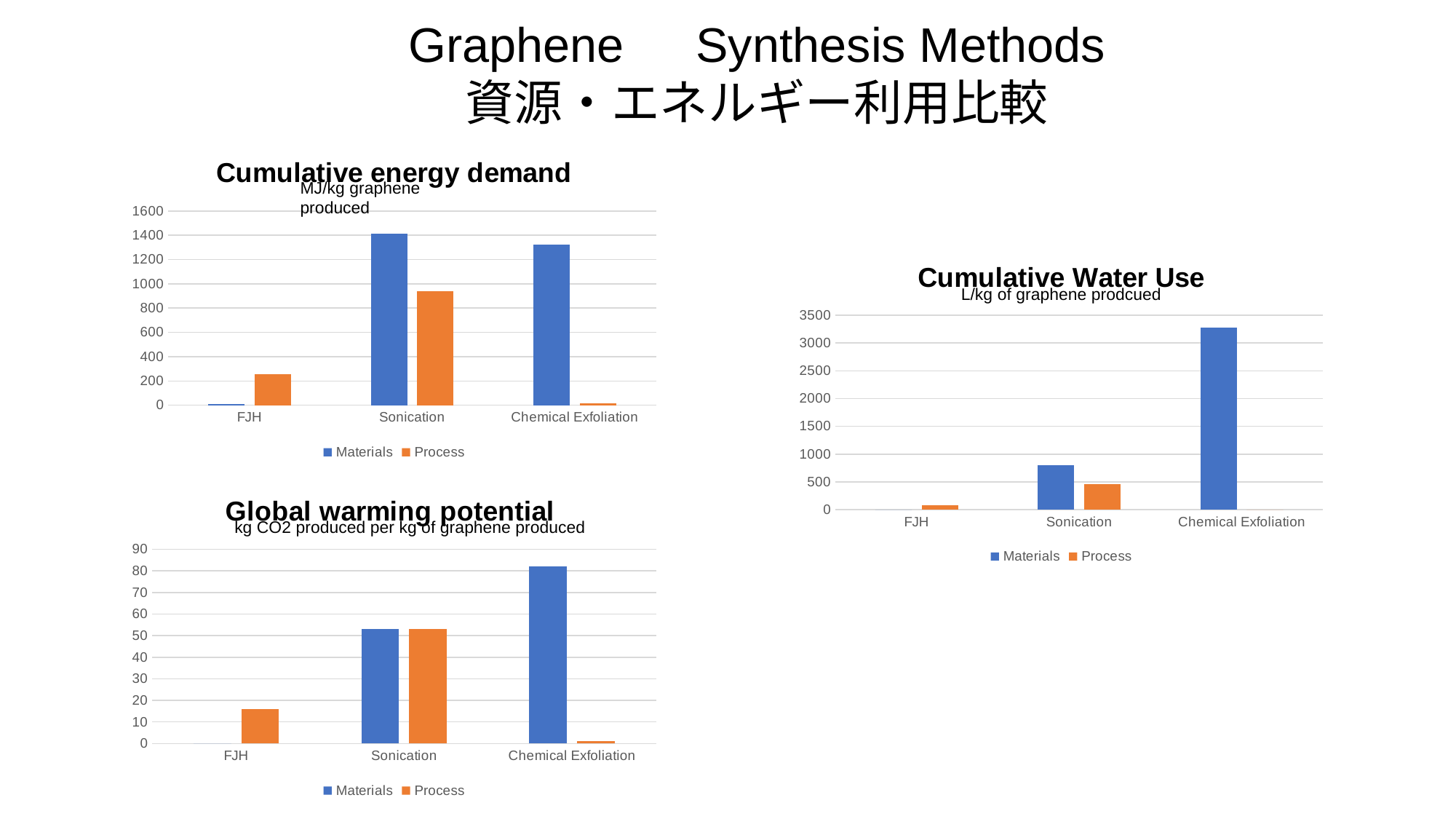

Graphene　Synthesis Methods
資源・エネルギー利用比較

### Chart: Cumulative energy demand

| Category | Materials | Process |
|---|---|---|
| FJH | 9.0 | 253.0 |
| Sonication | 1412.0 | 939.0 |
| Chemical Exfoliation | 1320.0 | 13.0 |
MJ/kg graphene produced

### Chart: Cumulative Water Use

| Category | Materials | Process |
|---|---|---|
| FJH | 0.0 | 84.0 |
| Sonication | 797.0 | 461.0 |
| Chemical Exfoliation | 3273.0 | 0.0 |
L/kg of graphene prodcued

### Chart: Global warming potential

| Category | Materials | Process |
|---|---|---|
| FJH | 0.0 | 16.0 |
| Sonication | 53.0 | 53.0 |
| Chemical Exfoliation | 82.0 | 1.0 |
kg CO2 produced per kg of graphene produced